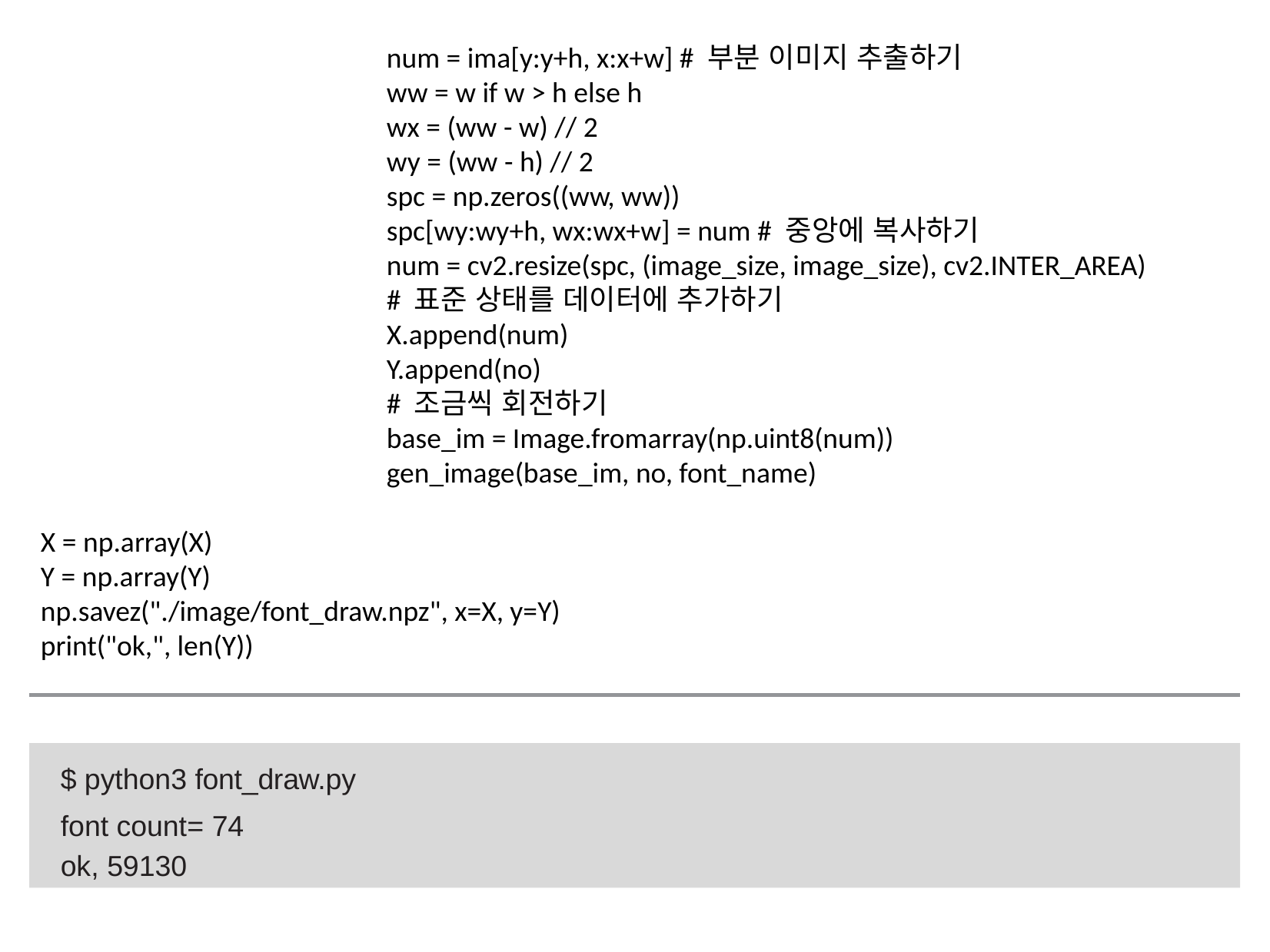

num = ima[y:y+h, x:x+w] # 부분 이미지 추출하기
			ww = w if w > h else h
			wx = (ww - w) // 2
			wy = (ww - h) // 2
			spc = np.zeros((ww, ww))
			spc[wy:wy+h, wx:wx+w] = num # 중앙에 복사하기
			num = cv2.resize(spc, (image_size, image_size), cv2.INTER_AREA)
			# 표준 상태를 데이터에 추가하기
			X.append(num)
			Y.append(no)
			# 조금씩 회전하기
			base_im = Image.fromarray(np.uint8(num))
			gen_image(base_im, no, font_name)

X = np.array(X)
Y = np.array(Y)
np.savez("./image/font_draw.npz", x=X, y=Y)
print("ok,", len(Y))

$ python3 font_draw.py
font count= 74
ok, 59130